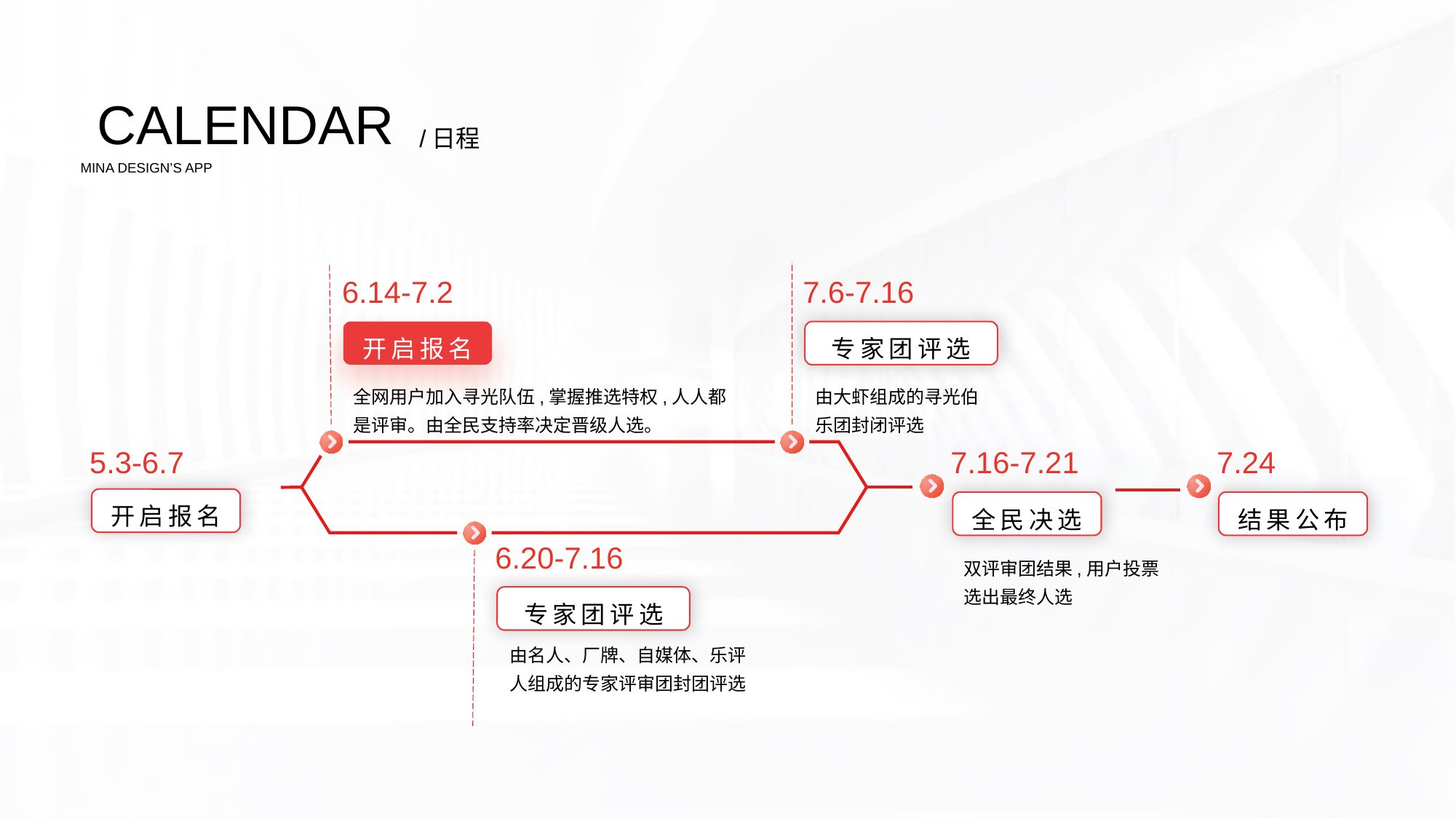

CALENDAR
/日程
MINA DESIGN’S APP
6.14-7.2
7.6-7.16
开启报名
专家团评选

全网用户加入寻光队伍,掌握推选特权,人人都是评审。由全民支持率决定晋级人选。
由大虾组成的寻光伯乐团封闭评选

5.3-6.7
7.16-7.21
7.24

开启报名

全民决选
结果公布

6.20-7.16
双评审团结果,用户投票选出最终人选
专家团评选

由名人、厂牌、自媒体、乐评人组成的专家评审团封团评选